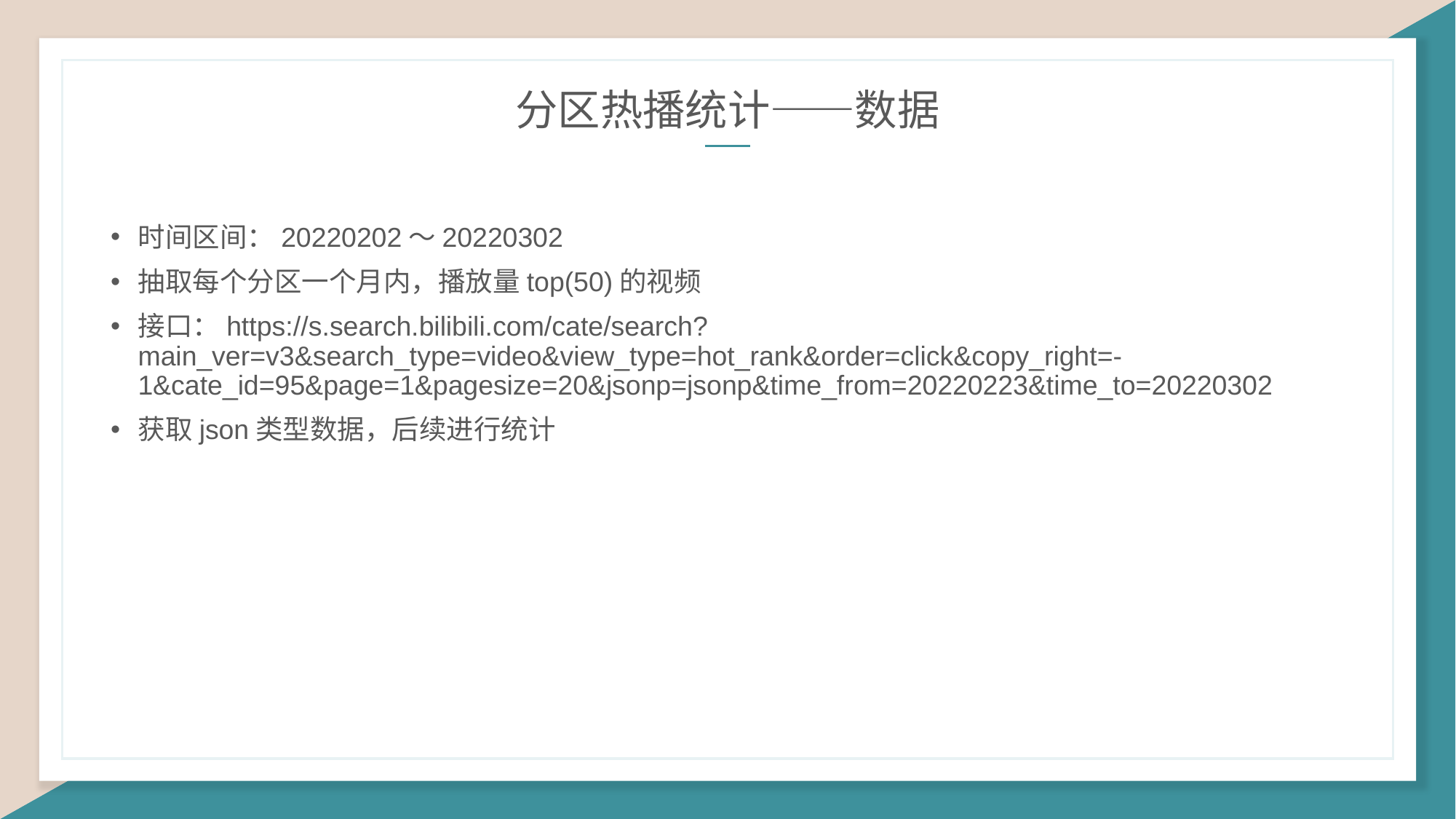

分区热播统计——数据
时间区间：20220202～20220302
抽取每个分区一个月内，播放量top(50)的视频
接口：https://s.search.bilibili.com/cate/search?main_ver=v3&search_type=video&view_type=hot_rank&order=click&copy_right=-1&cate_id=95&page=1&pagesize=20&jsonp=jsonp&time_from=20220223&time_to=20220302
获取json类型数据，后续进行统计